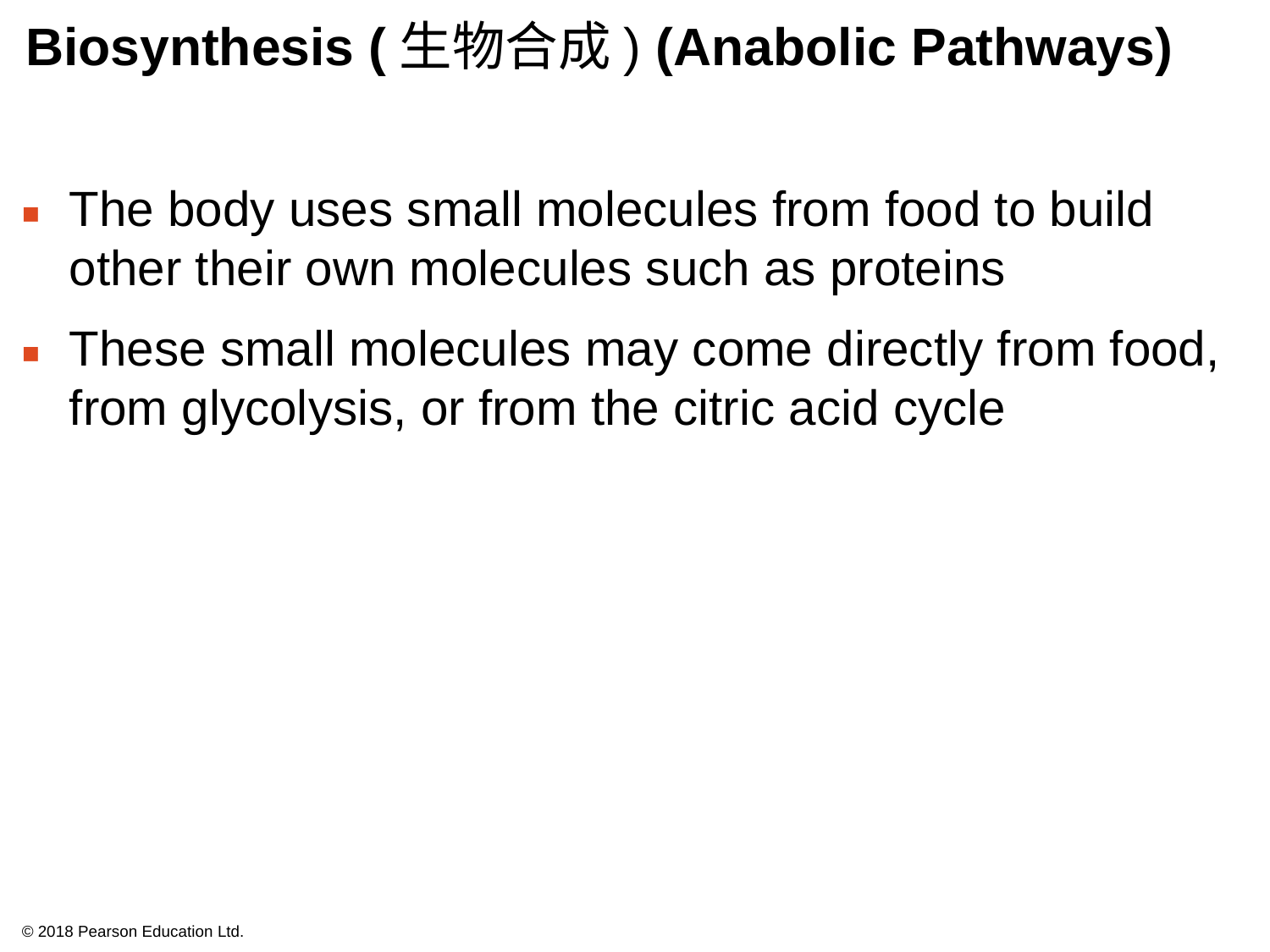

# Biosynthesis (生物合成) (Anabolic Pathways)
The body uses small molecules from food to build other their own molecules such as proteins
These small molecules may come directly from food, from glycolysis, or from the citric acid cycle
© 2018 Pearson Education Ltd.